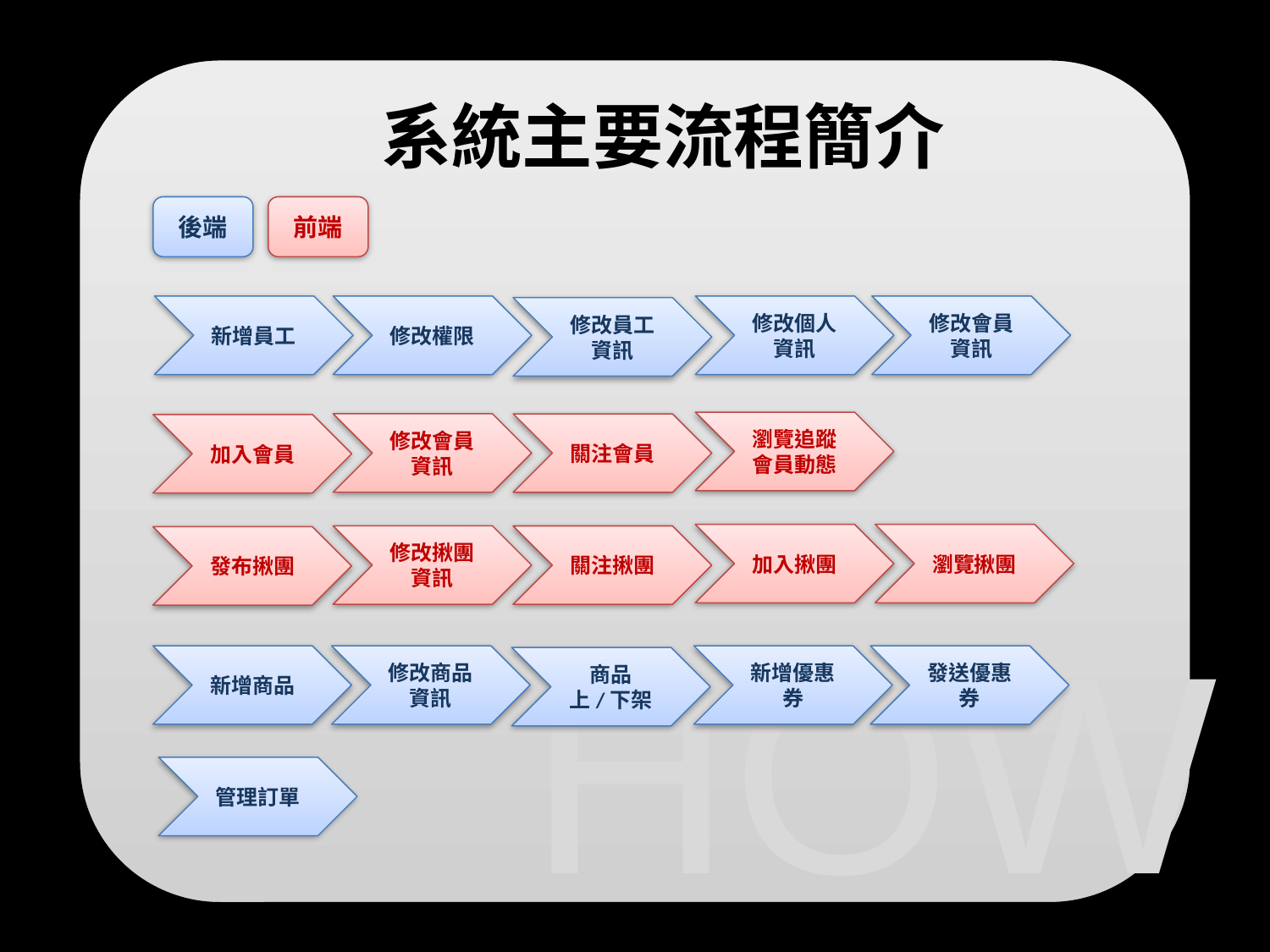

# 系統主要流程簡介

後端
前端
修改個人資訊
修改會員資訊
修改權限
新增員工
修改員工資訊
瀏覽追蹤會員動態
修改會員資訊
關注會員
加入會員
瀏覽揪團
加入揪團
修改揪團資訊
關注揪團
發布揪團
HOW

新增優惠券

發送優惠券

新增商品

修改商品資訊

商品上/下架

管理訂單